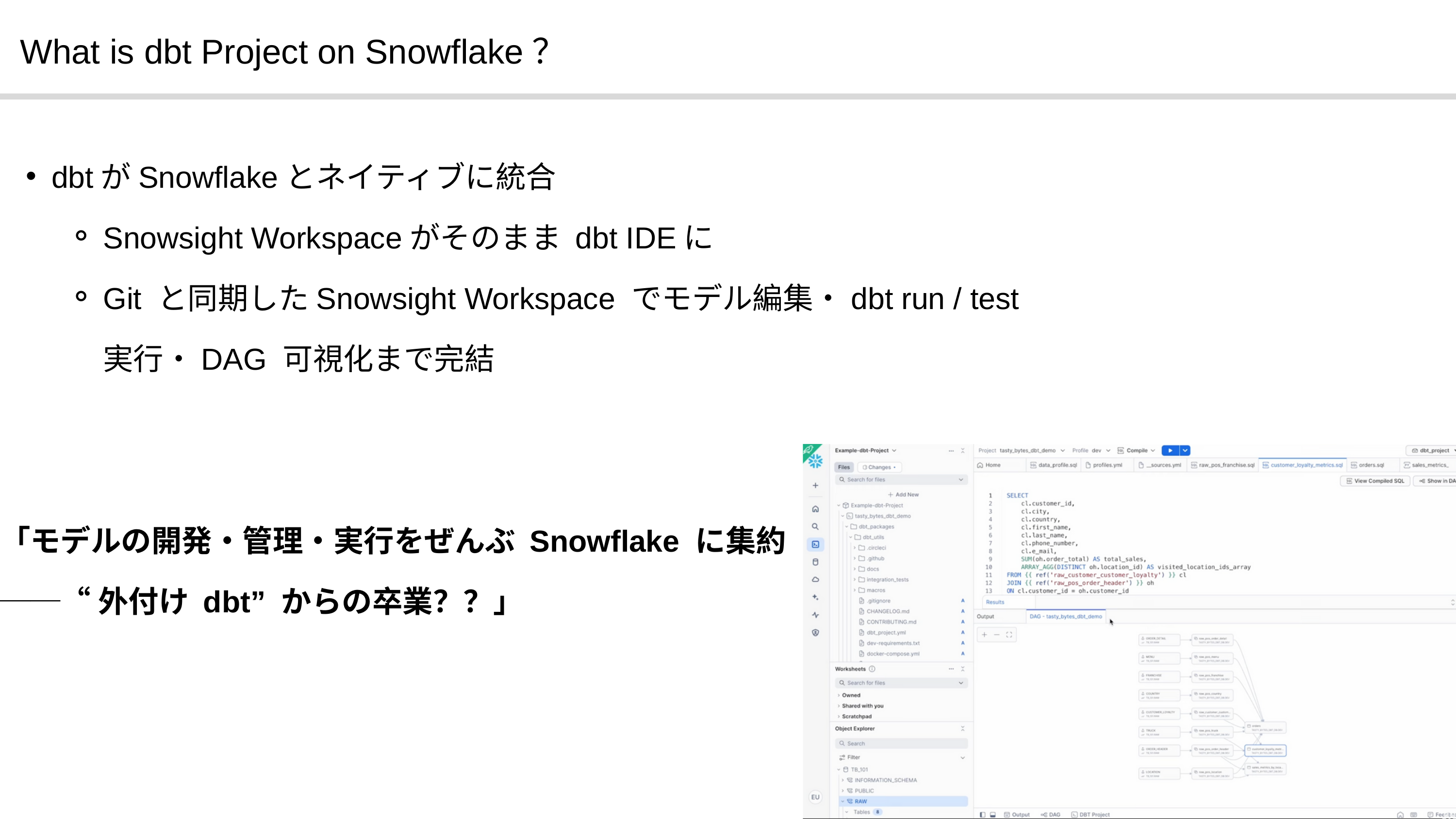

What is dbt Project on Snowflake？

dbtがSnowflakeとネイティブに統合
Snowsight Workspaceがそのまま dbt IDEに
Git と同期したSnowsight Workspace でモデル編集・dbt run / test 実行・DAG 可視化まで完結

「モデルの開発・管理・実行をぜんぶ Snowflake に集約
──“外付け dbt” からの卒業？？」